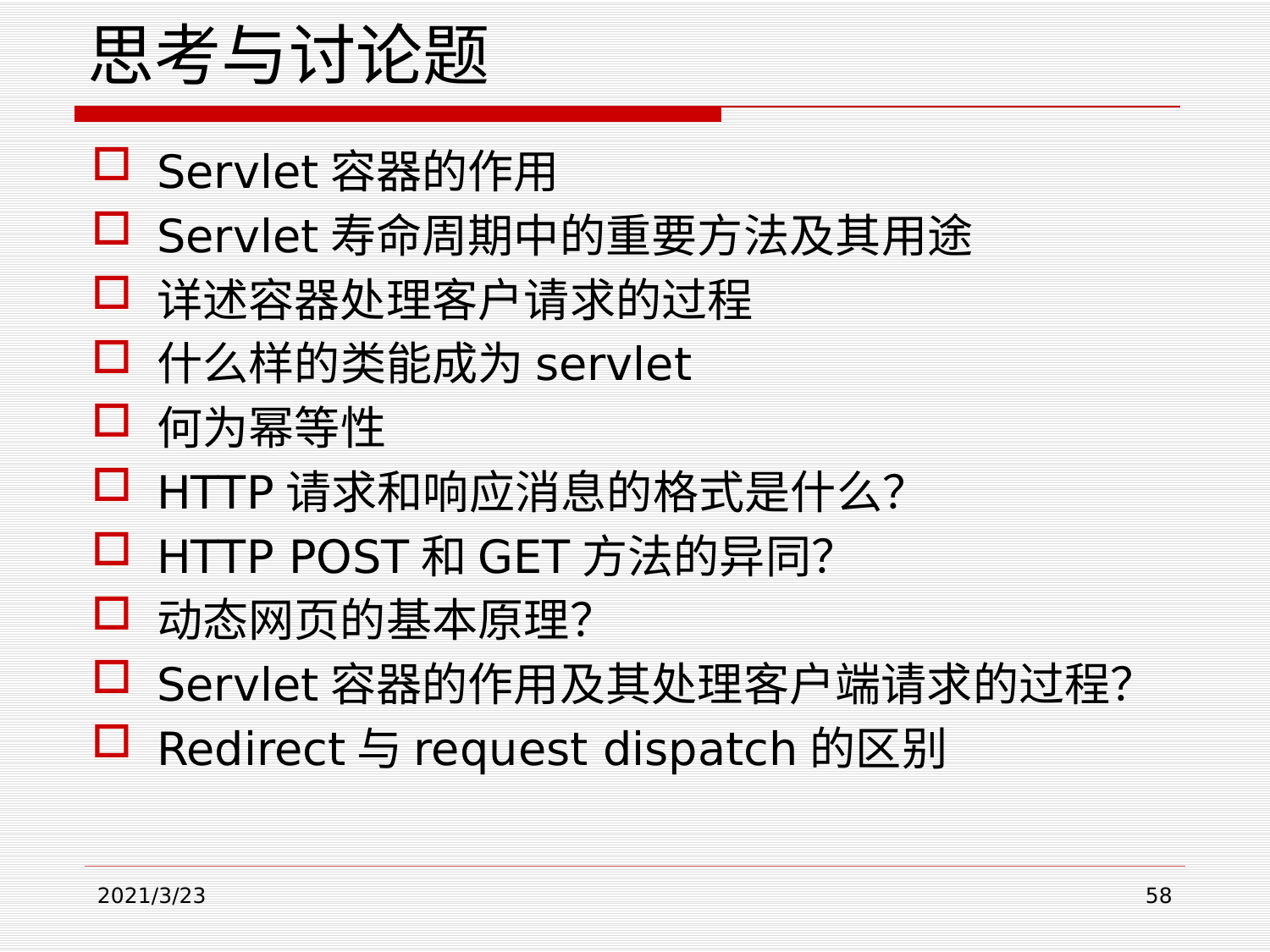

# 思考与讨论题
Servlet容器的作用
Servlet寿命周期中的重要方法及其用途
详述容器处理客户请求的过程
什么样的类能成为servlet
何为幂等性
HTTP请求和响应消息的格式是什么？
HTTP POST和GET方法的异同？
动态网页的基本原理？
Servlet容器的作用及其处理客户端请求的过程？
Redirect与request dispatch的区别
2021/3/23
58